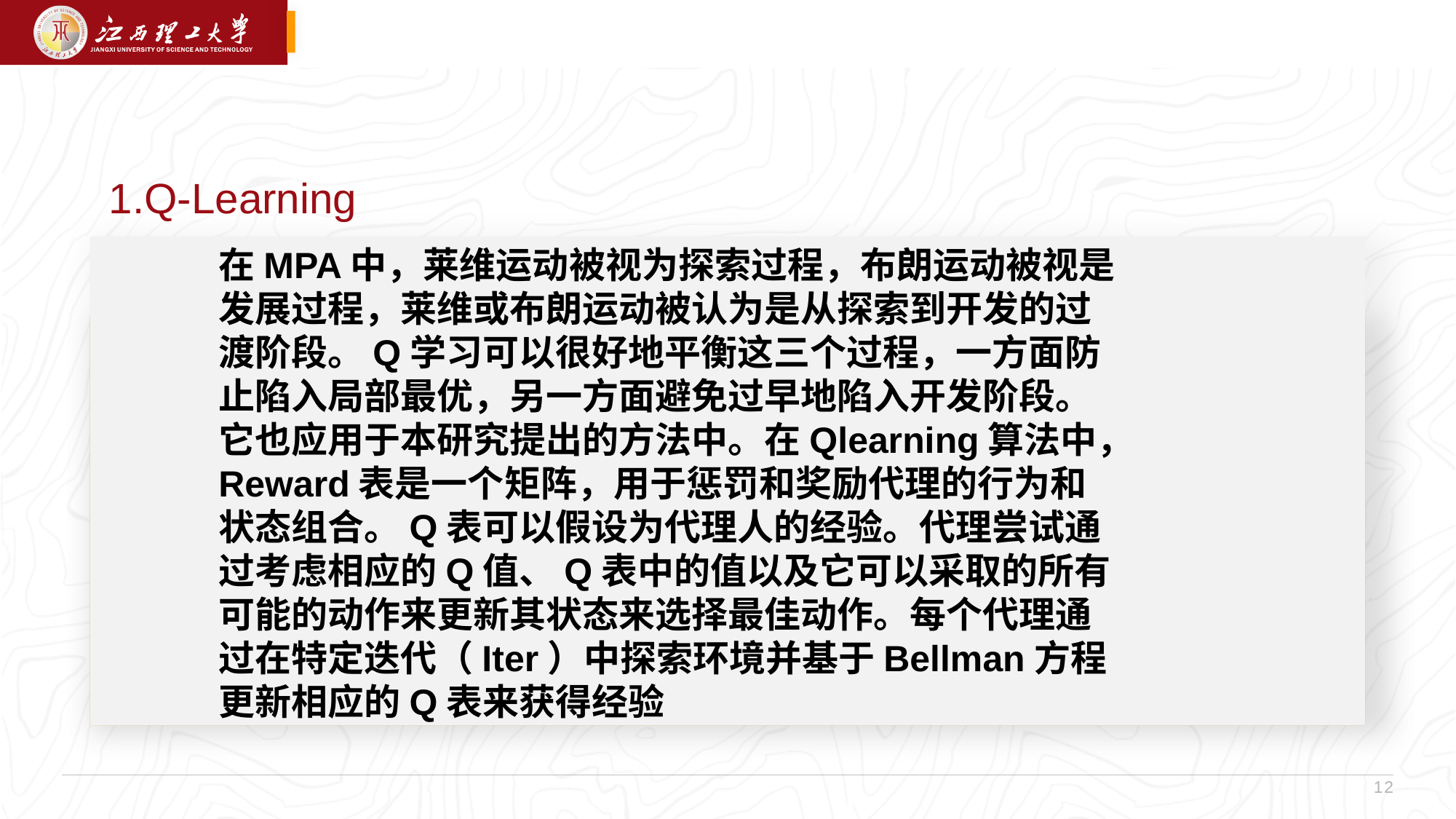

1.Q-Learning
在MPA中，莱维运动被视为探索过程，布朗运动被视是发展过程，莱维或布朗运动被认为是从探索到开发的过渡阶段。Q学习可以很好地平衡这三个过程，一方面防止陷入局部最优，另一方面避免过早地陷入开发阶段。
它也应用于本研究提出的方法中。在Qlearning算法中，Reward表是一个矩阵，用于惩罚和奖励代理的行为和状态组合。Q表可以假设为代理人的经验。代理尝试通过考虑相应的Q值、Q表中的值以及它可以采取的所有可能的动作来更新其状态来选择最佳动作。每个代理通过在特定迭代（Iter）中探索环境并基于Bellman方程更新相应的Q表来获得经验

   12